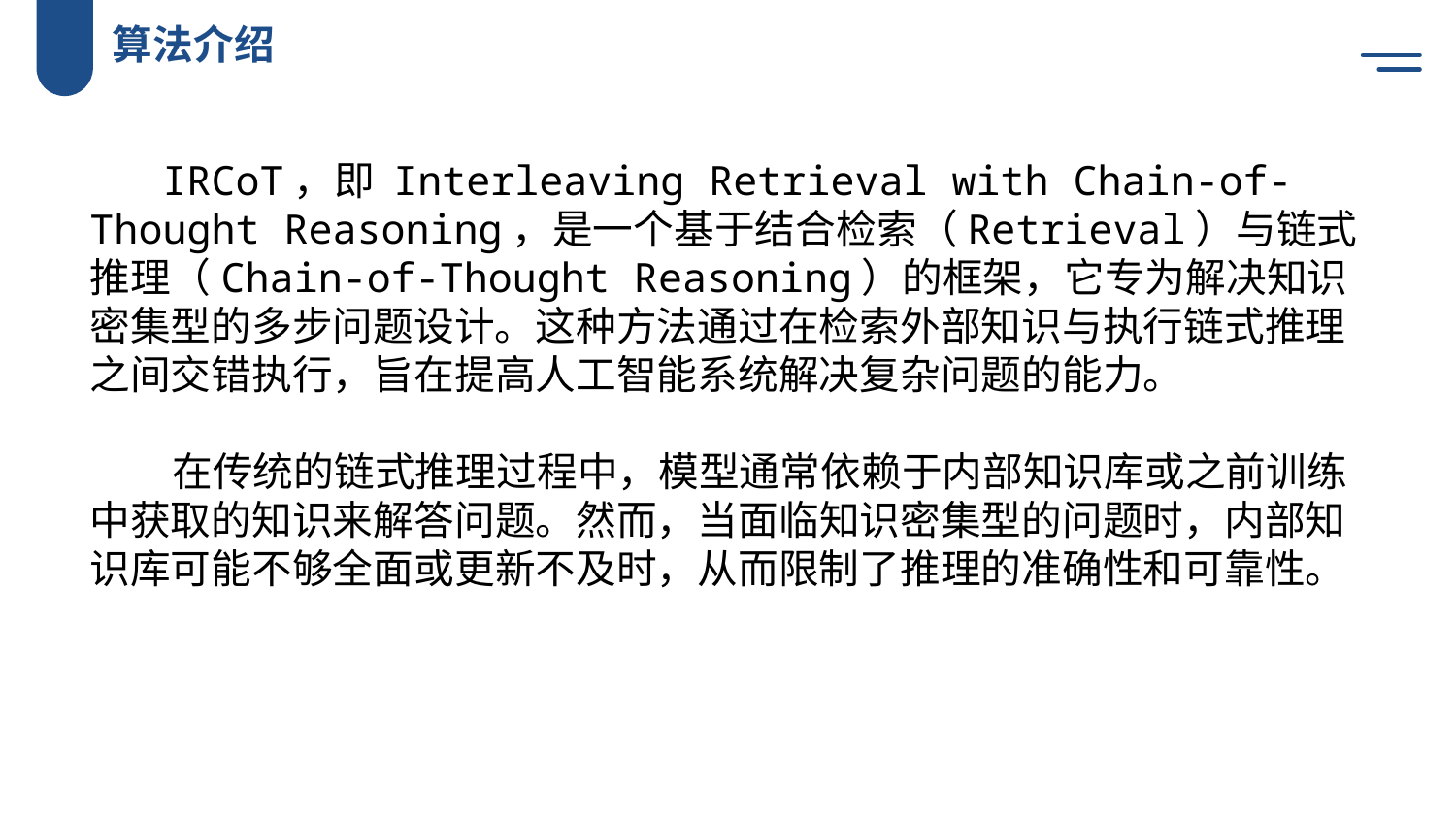

算法介绍
​IRCoT，即 Interleaving Retrieval with Chain-of-Thought Reasoning，是一个基于结合检索（Retrieval）与链式推理（Chain-of-Thought Reasoning）的框架，它专为解决知识密集型的多步问题设计。这种方法通过在检索外部知识与执行链式推理之间交错执行，旨在提高人工智能系统解决复杂问题的能力。

​在传统的链式推理过程中，模型通常依赖于内部知识库或之前训练中获取的知识来解答问题。然而，当面临知识密集型的问题时，内部知识库可能不够全面或更新不及时，从而限制了推理的准确性和可靠性。
您的内容打在这里，或者通过复制您的文本后，在此框中选择粘贴您的内容打在这里，或者通过复制您的文本后，在此框中选择粘贴